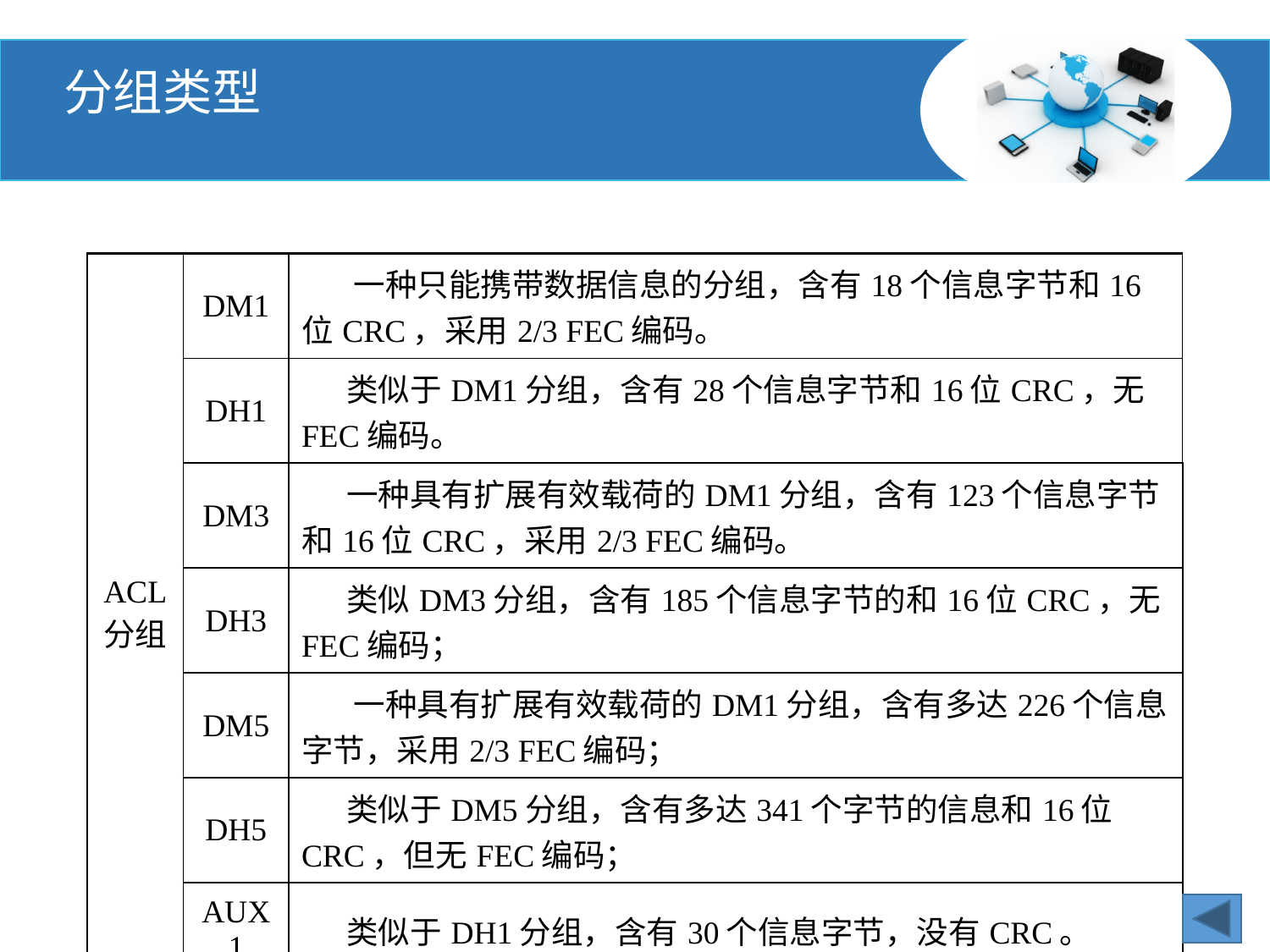

分组类型
| ACL 分组 | DM1 | 一种只能携带数据信息的分组，含有18个信息字节和16位CRC，采用2/3 FEC编码。 |
| --- | --- | --- |
|  | DH1 | 类似于DM1分组，含有28个信息字节和16位CRC，无FEC编码。 |
|  | DM3 | 一种具有扩展有效载荷的DM1分组，含有123个信息字节和16位CRC，采用2/3 FEC编码。 |
|  | DH3 | 类似DM3分组，含有185个信息字节的和16位CRC，无FEC编码； |
|  | DM5 | 一种具有扩展有效载荷的DM1分组，含有多达226个信息字节，采用2/3 FEC编码； |
|  | DH5 | 类似于DM5分组，含有多达341个字节的信息和16位CRC，但无FEC编码； |
|  | AUX1 | 类似于DH1分组，含有30个信息字节，没有CRC。 |